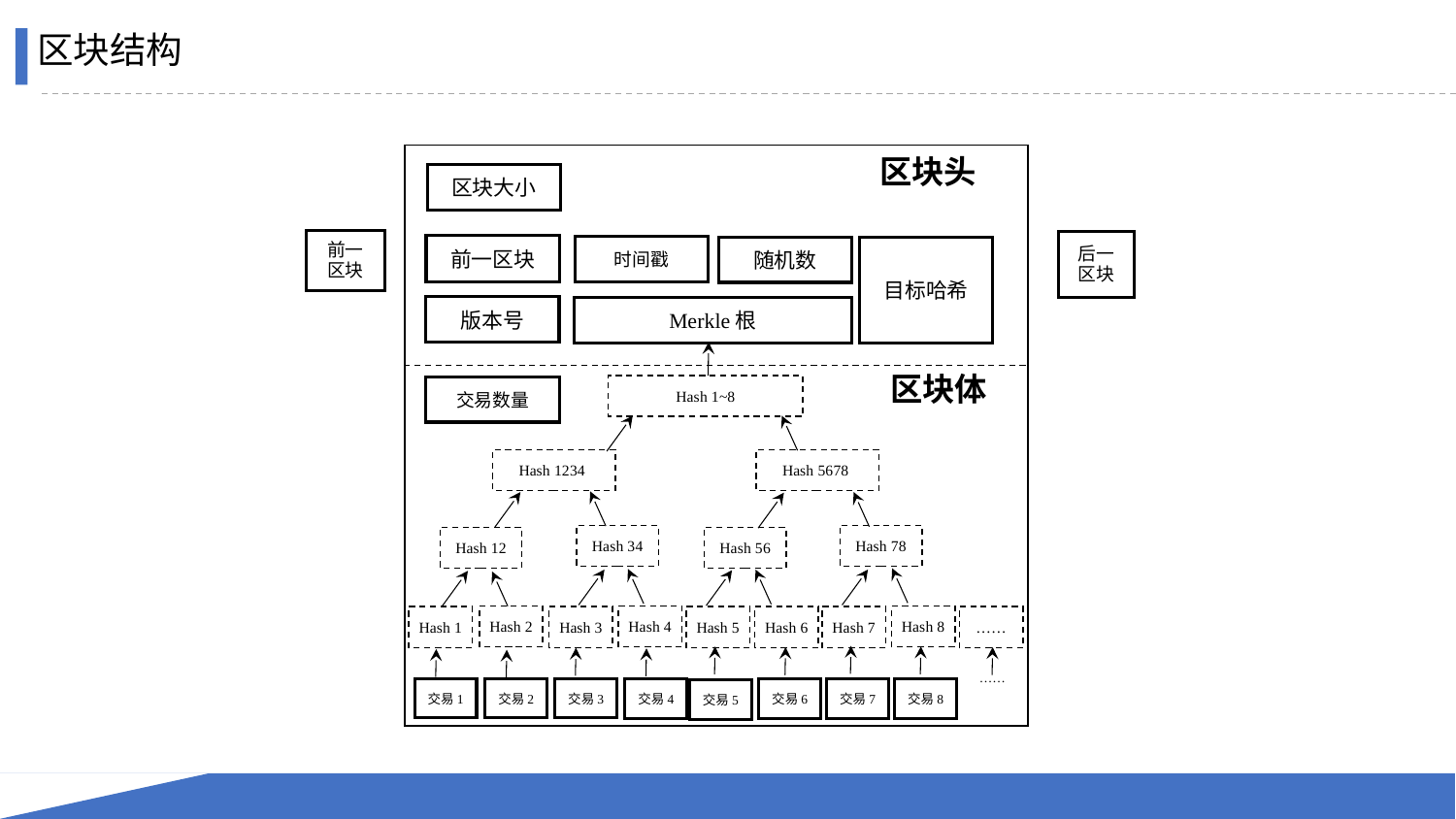

区块结构

区块头
前一
区块
后一
区块
前一区块
时间戳
随机数
目标哈希
版本号
Merkle根
Hash 1~8
交易数量
区块体

Hash 1234
Hash 5678
Hash 34
Hash 78
Hash 12
Hash 56
Hash 2
Hash 4
Hash 8
Hash 1
Hash 3
Hash 5
Hash 6
Hash 7
……
……
交易1
交易2
交易3
交易4
交易6
交易7
交易8
交易5
区块大小
4